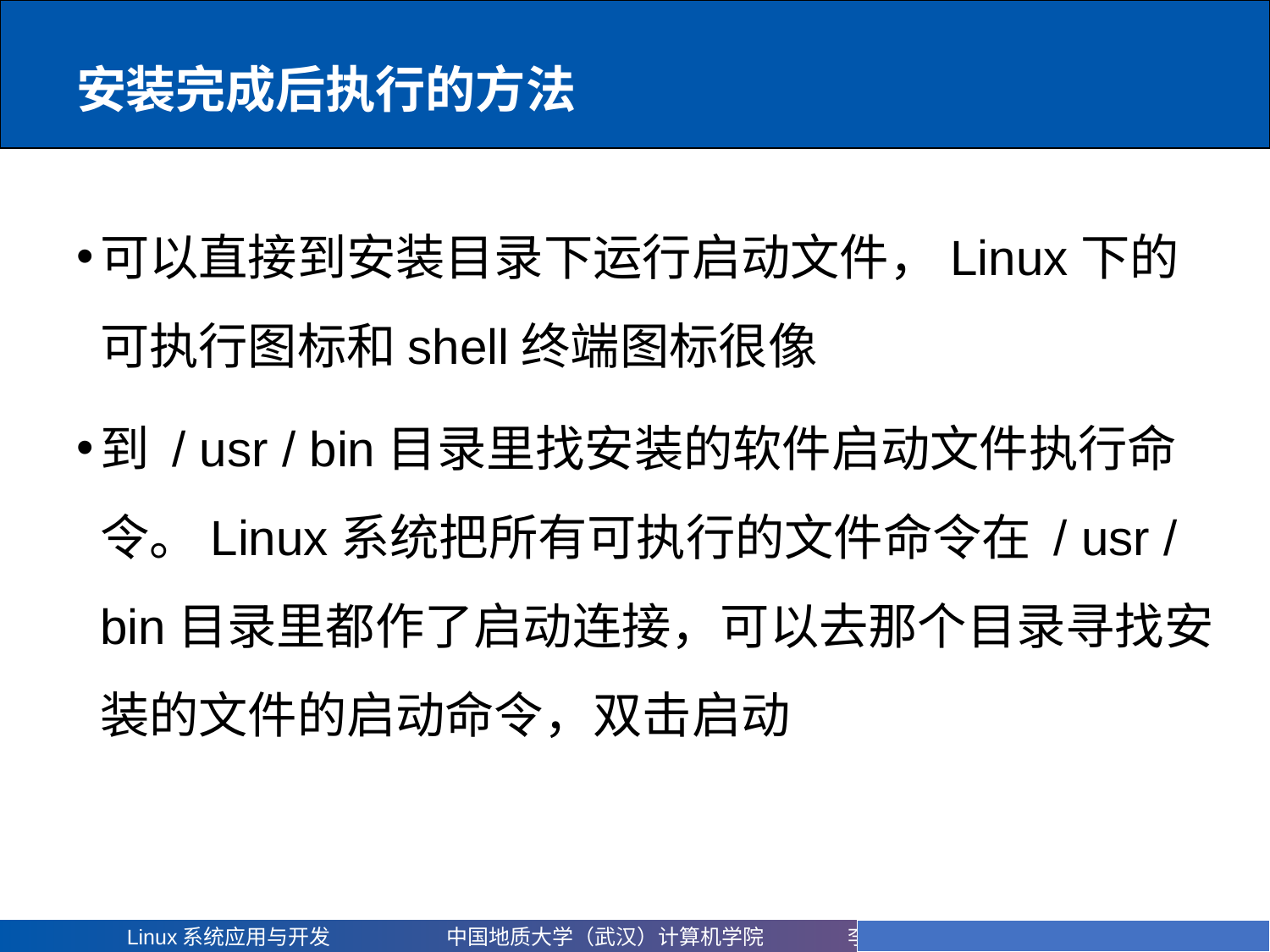

安装完成后执行的方法
# 可以直接到安装目录下运行启动文件，Linux下的可执行图标和shell终端图标很像
到 / usr / bin目录里找安装的软件启动文件执行命令。Linux系统把所有可执行的文件命令在 / usr / bin目录里都作了启动连接，可以去那个目录寻找安装的文件的启动命令，双击启动